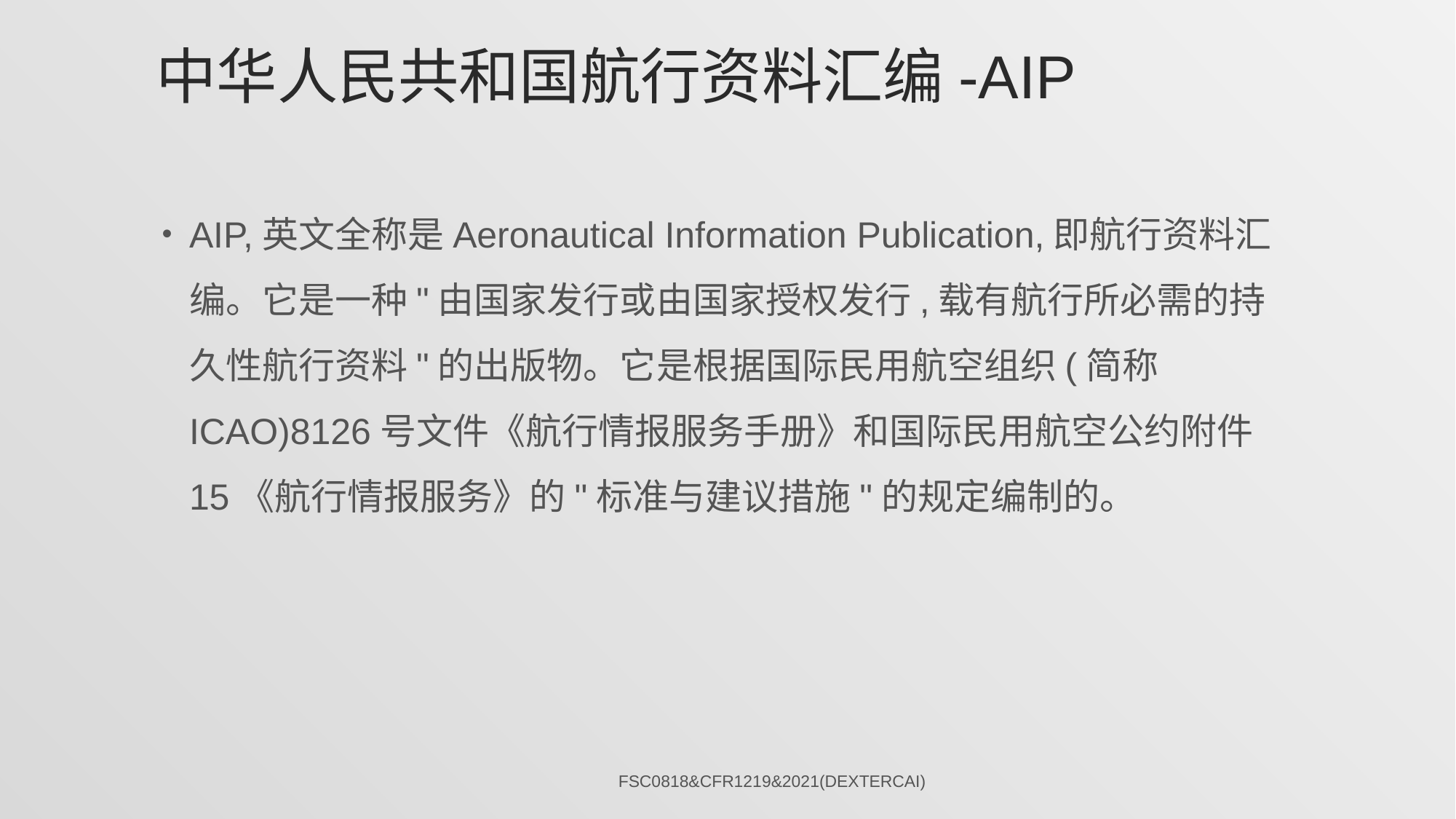

# 中华人民共和国航行资料汇编-AIP
AIP,英文全称是Aeronautical Information Publication,即航行资料汇编。它是一种"由国家发行或由国家授权发行,载有航行所必需的持久性航行资料"的出版物。它是根据国际民用航空组织(简称ICAO)8126号文件《航行情报服务手册》和国际民用航空公约附件15《航行情报服务》的"标准与建议措施"的规定编制的。
FSC0818&CFR1219&2021(DexterCai)